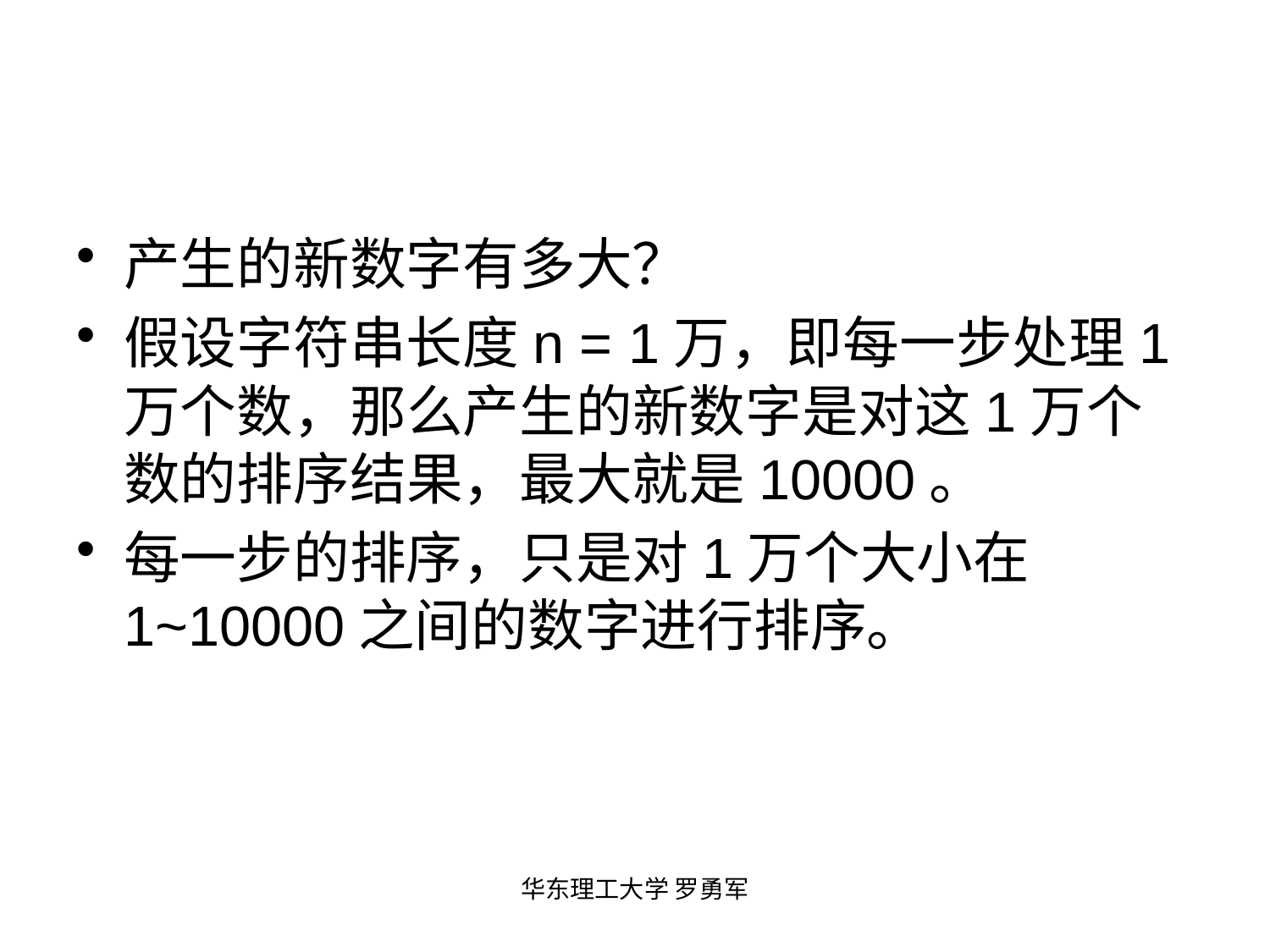

产生的新数字有多大？
假设字符串长度n = 1万，即每一步处理1万个数，那么产生的新数字是对这1万个数的排序结果，最大就是10000。
每一步的排序，只是对1万个大小在1~10000之间的数字进行排序。

华东理工大学 罗勇军